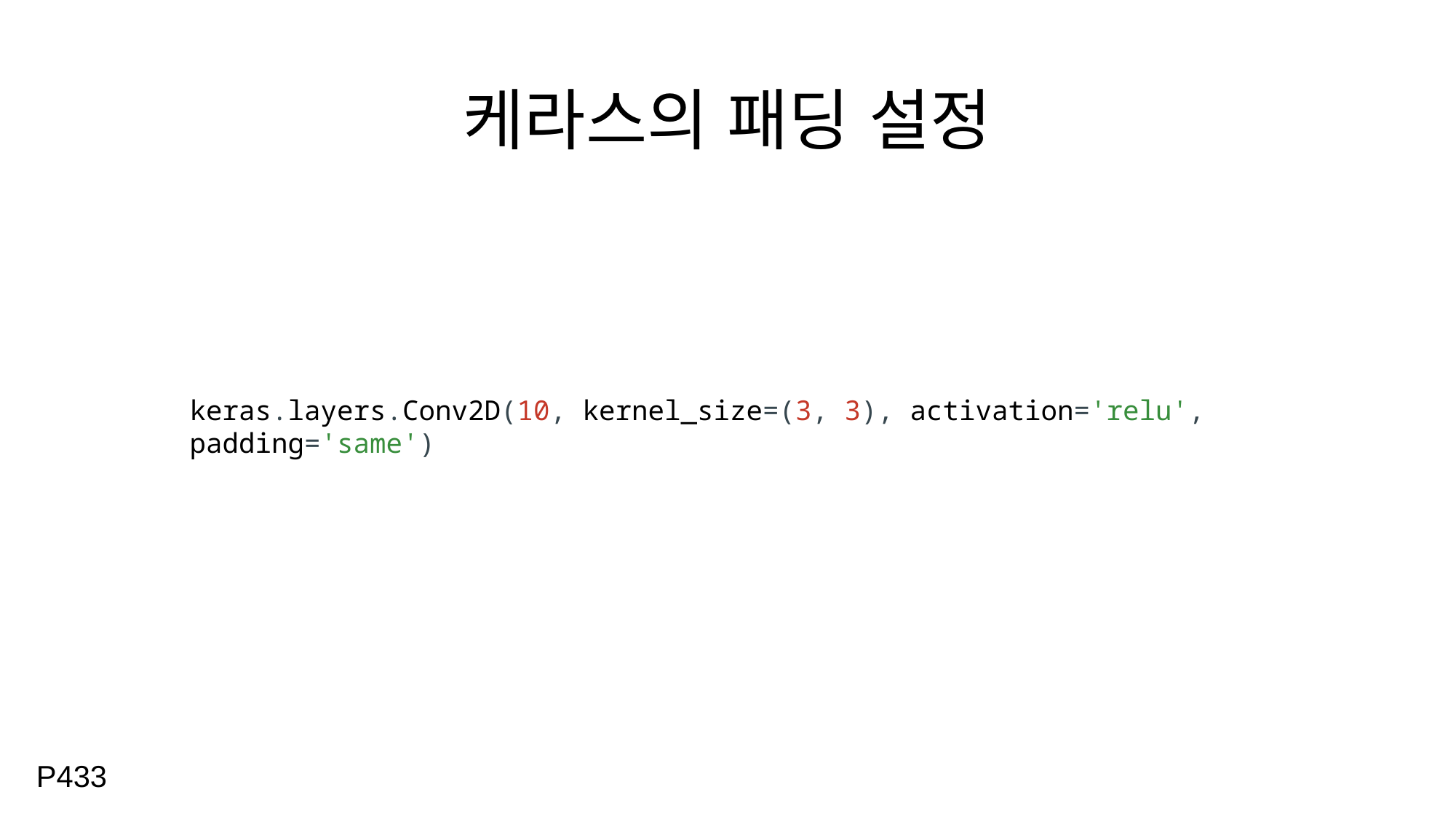

# 케라스의 패딩 설정
keras.layers.Conv2D(10, kernel_size=(3, 3), activation='relu', padding='same')
P433